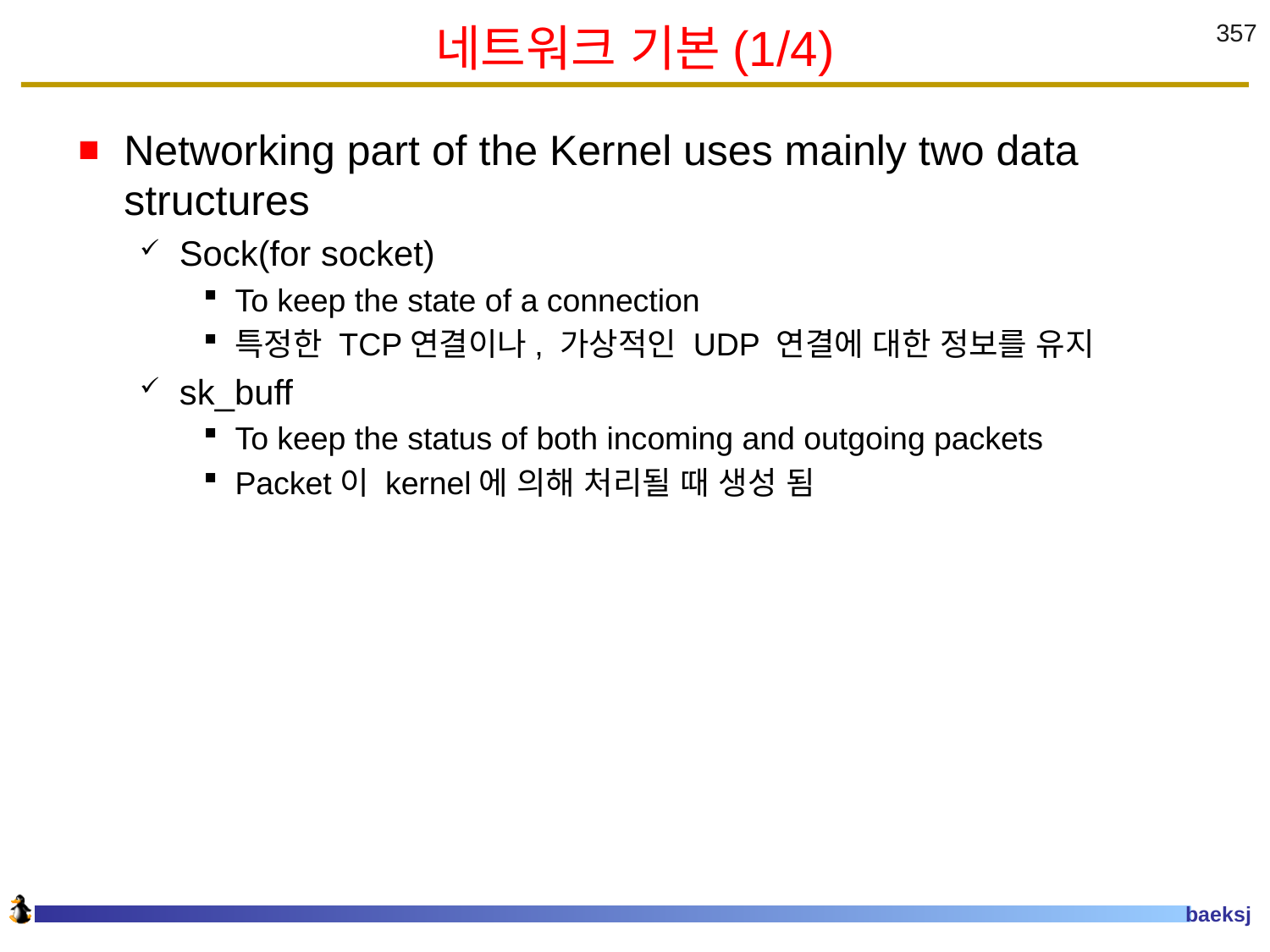

# 네트워크 기본(1/4)
357
Networking part of the Kernel uses mainly two data structures
Sock(for socket)
To keep the state of a connection
특정한 TCP연결이나, 가상적인 UDP 연결에 대한 정보를 유지
sk_buff
To keep the status of both incoming and outgoing packets
Packet이 kernel에 의해 처리될 때 생성 됨